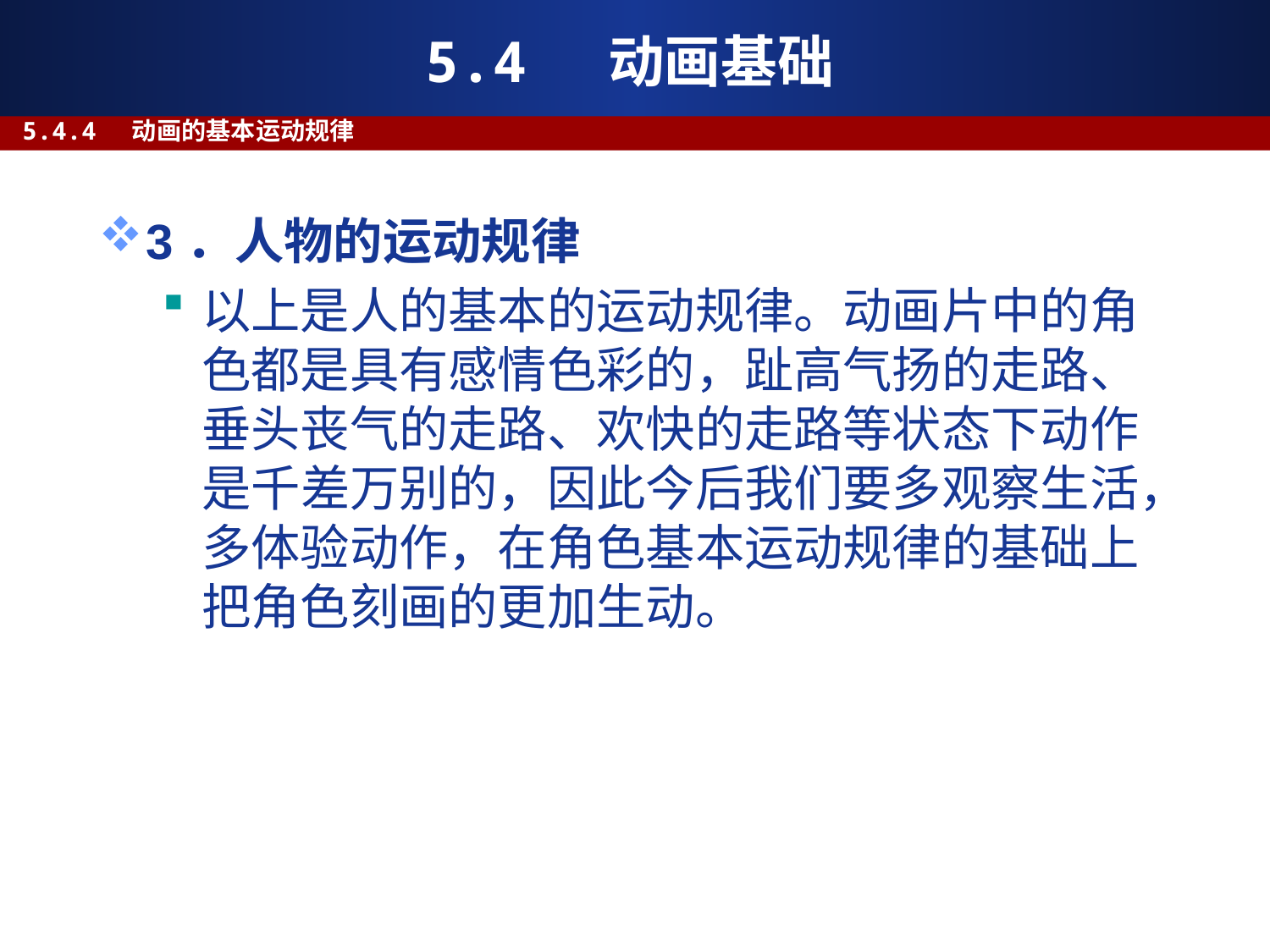

# 5.4  动画基础
5.4.4  动画的基本运动规律
3．人物的运动规律
以上是人的基本的运动规律。动画片中的角色都是具有感情色彩的，趾高气扬的走路、垂头丧气的走路、欢快的走路等状态下动作是千差万别的，因此今后我们要多观察生活，多体验动作，在角色基本运动规律的基础上把角色刻画的更加生动。